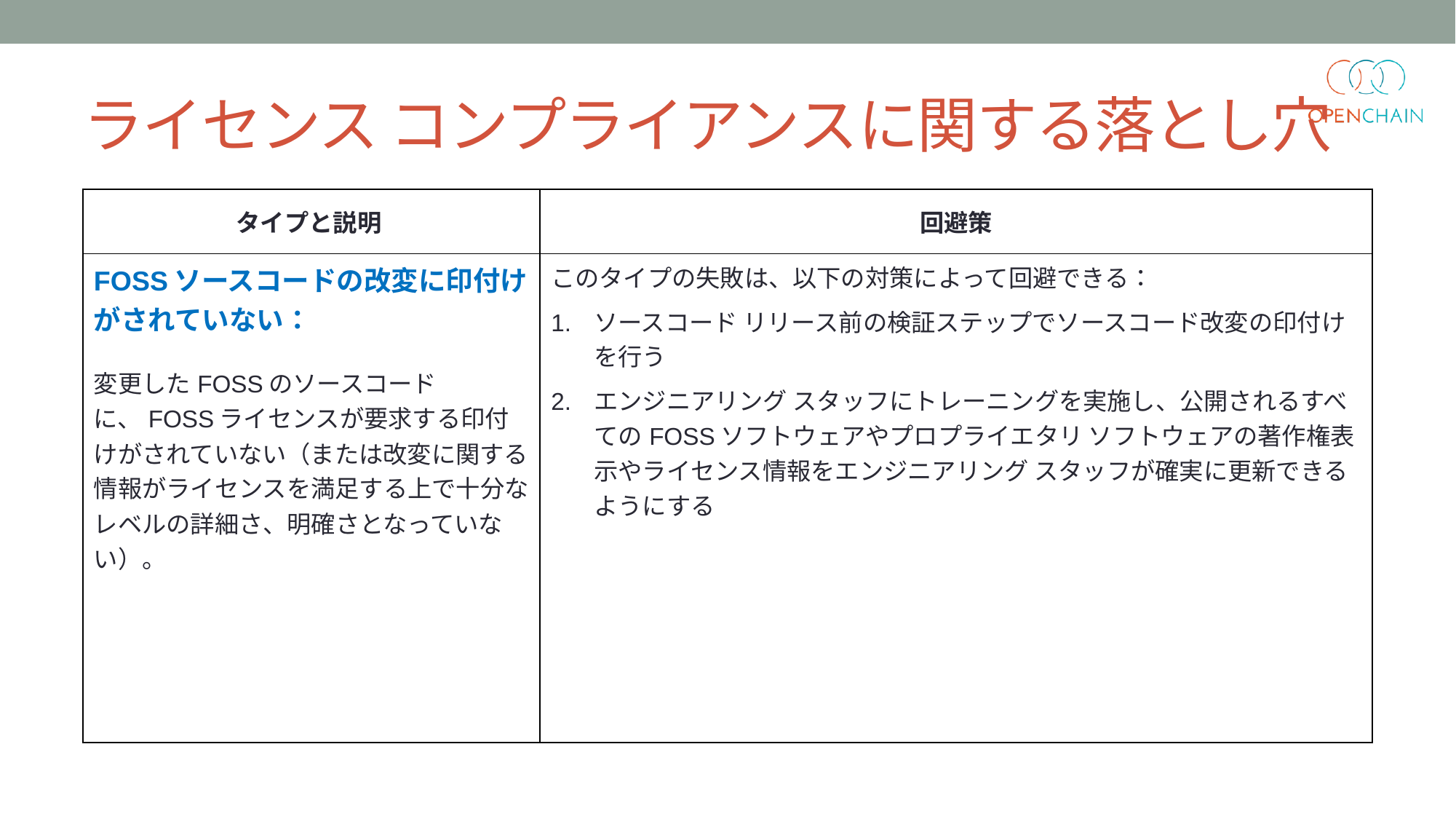

# ライセンス コンプライアンスに関する落とし穴
| タイプと説明 | 回避策 |
| --- | --- |
| FOSSソースコードの改変に印付けがされていない： 変更したFOSSのソースコードに、FOSSライセンスが要求する印付けがされていない（または改変に関する情報がライセンスを満足する上で十分なレベルの詳細さ、明確さとなっていない）。 | このタイプの失敗は、以下の対策によって回避できる： ソースコード リリース前の検証ステップでソースコード改変の印付けを行う エンジニアリング スタッフにトレーニングを実施し、公開されるすべてのFOSSソフトウェアやプロプライエタリ ソフトウェアの著作権表示やライセンス情報をエンジニアリング スタッフが確実に更新できるようにする |